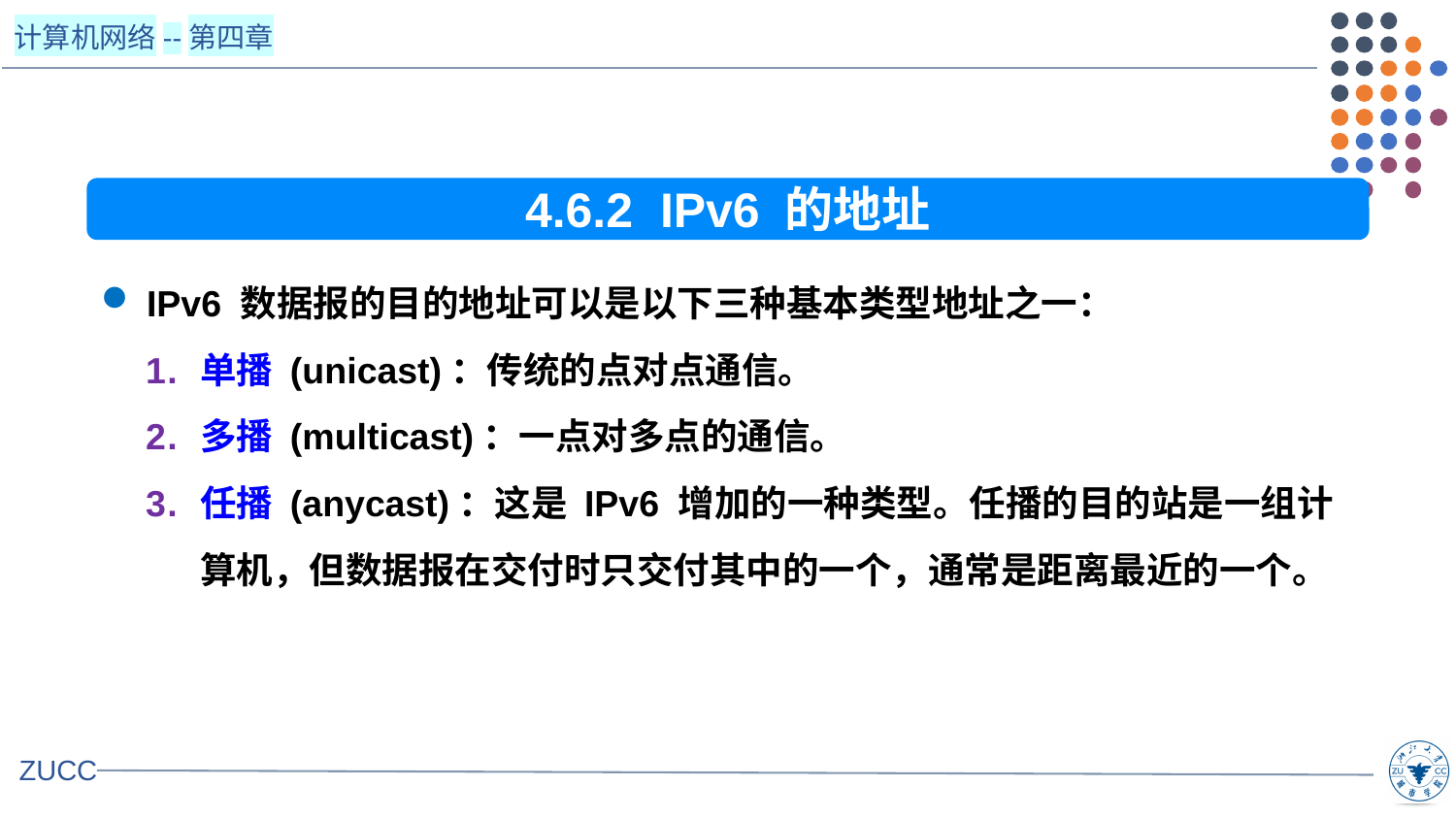

4.6.2  IPv6 的地址

IPv6 数据报的目的地址可以是以下三种基本类型地址之一：
单播 (unicast)：传统的点对点通信。
多播 (multicast)：一点对多点的通信。
任播 (anycast)：这是 IPv6 增加的一种类型。任播的目的站是一组计算机，但数据报在交付时只交付其中的一个，通常是距离最近的一个。